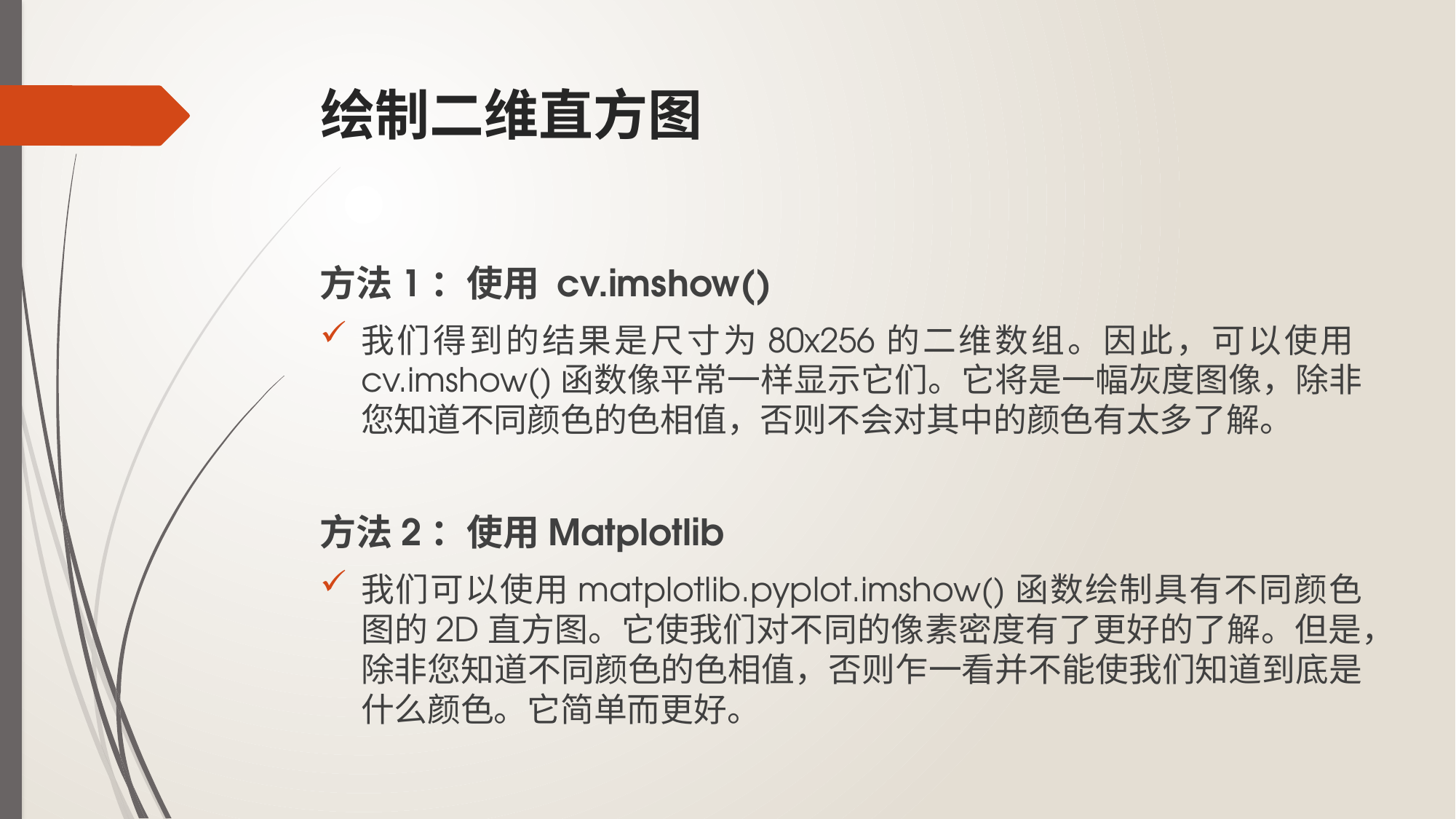

# 绘制二维直方图
方法1：使用 cv.imshow()
我们得到的结果是尺寸为80x256的二维数组。因此，可以使用cv.imshow()函数像平常一样显示它们。它将是一幅灰度图像，除非您知道不同颜色的色相值，否则不会对其中的颜色有太多了解。

方法2：使用Matplotlib
我们可以使用matplotlib.pyplot.imshow()函数绘制具有不同颜色图的2D直方图。它使我们对不同的像素密度有了更好的了解。但是，除非您知道不同颜色的色相值，否则乍一看并不能使我们知道到底是什么颜色。它简单而更好。